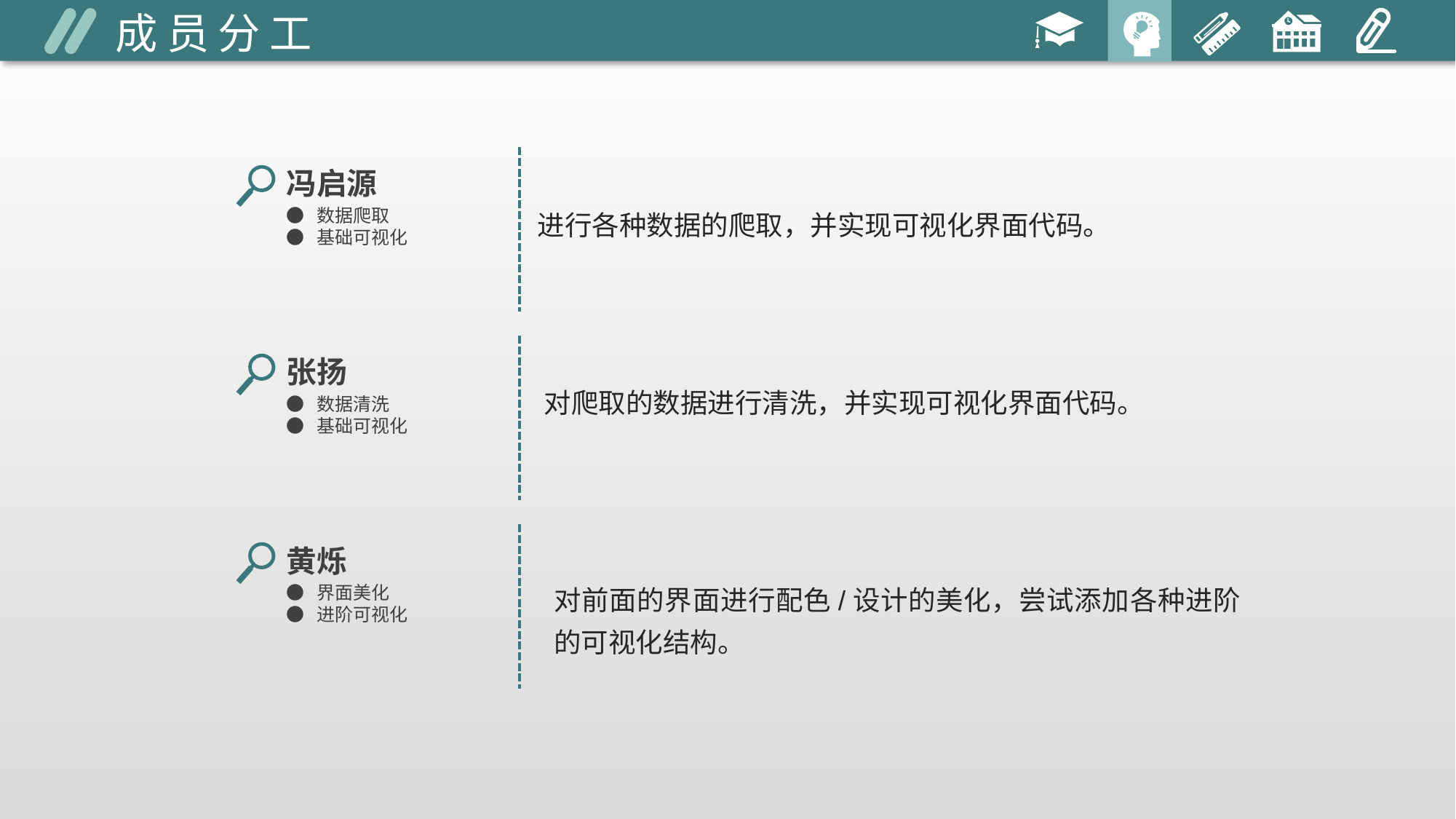

成员分工

冯启源

进行各种数据的爬取，并实现可视化界面代码。
●  数据爬取
●  基础可视化
张扬

对爬取的数据进行清洗，并实现可视化界面代码。
●  数据清洗
●  基础可视化
黄烁

对前面的界面进行配色/设计的美化，尝试添加各种进阶的可视化结构。
●  界面美化
●  进阶可视化